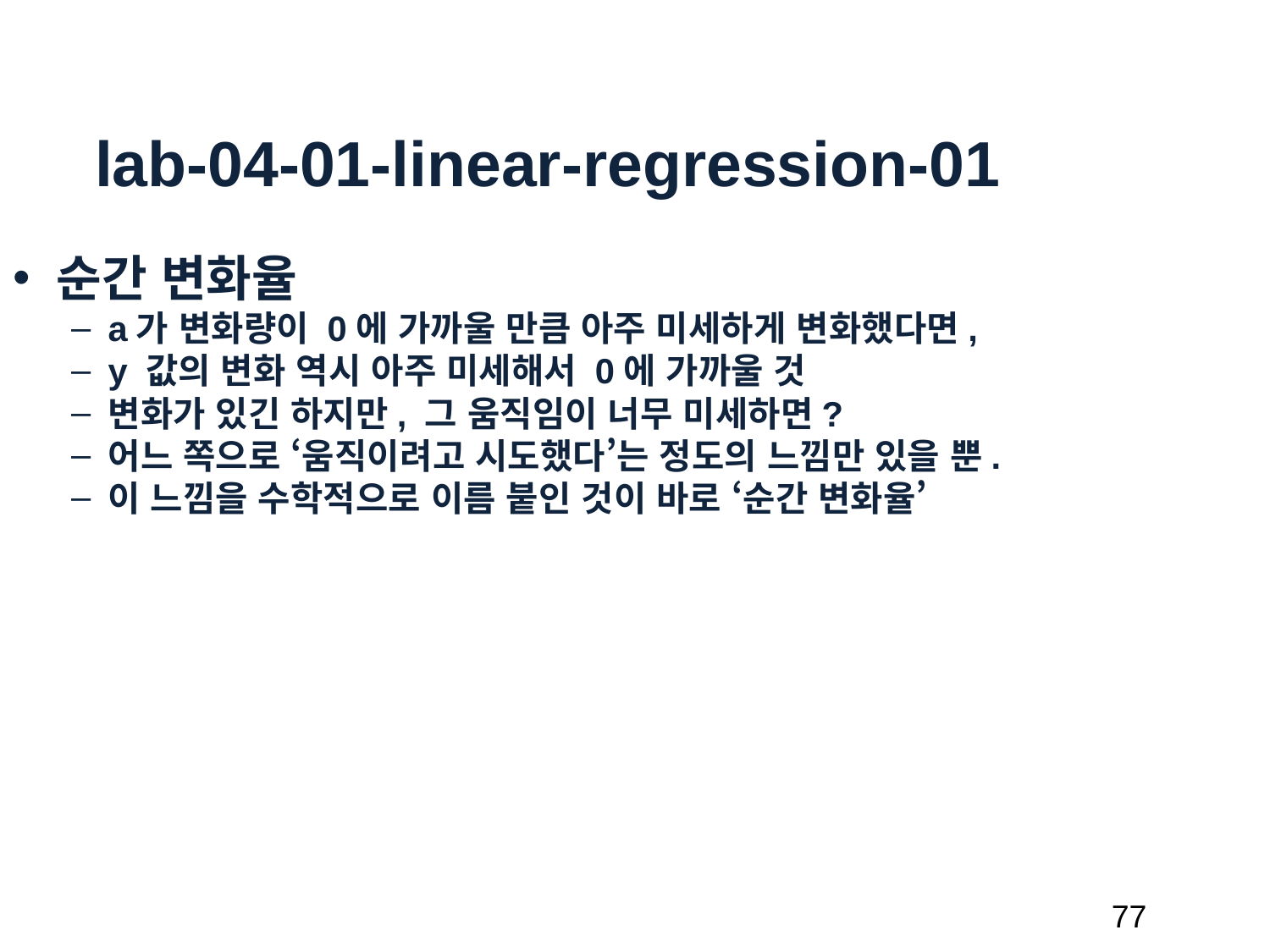

lab-04-01-linear-regression-01
순간 변화율
a가 변화량이 0에 가까울 만큼 아주 미세하게 변화했다면,
y 값의 변화 역시 아주 미세해서 0에 가까울 것
변화가 있긴 하지만, 그 움직임이 너무 미세하면?
어느 쪽으로 ‘움직이려고 시도했다’는 정도의 느낌만 있을 뿐.
이 느낌을 수학적으로 이름 붙인 것이 바로 ‘순간 변화율’